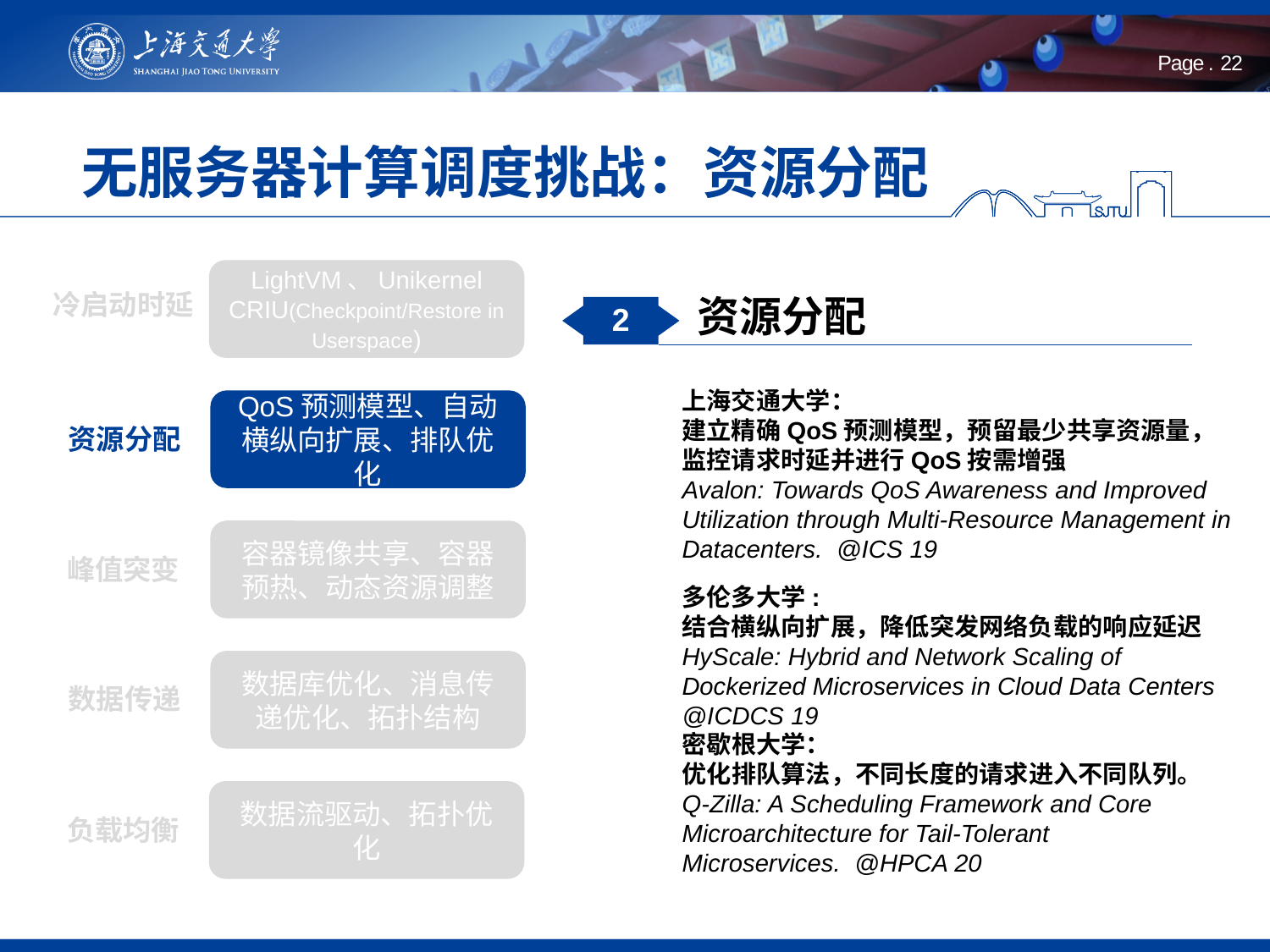

# 无服务器计算调度挑战：资源分配
LightVM、Unikernel
CRIU(Checkpoint/Restore in Userspace)
冷启动时延
资源分配
2

上海交通大学：
建立精确QoS预测模型，预留最少共享资源量，监控请求时延并进行QoS按需增强
Avalon: Towards QoS Awareness and Improved Utilization through Multi-Resource Management in Datacenters.  @ICS 19
QoS预测模型、自动横纵向扩展、排队优化
资源分配
容器镜像共享、容器预热、动态资源调整
峰值突变
多伦多大学:
结合横纵向扩展，降低突发网络负载的响应延迟
HyScale: Hybrid and Network Scaling of Dockerized Microservices in Cloud Data Centers  @ICDCS 19
数据库优化、消息传递优化、拓扑结构
数据传递
密歇根大学：
优化排队算法，不同长度的请求进入不同队列。
Q-Zilla: A Scheduling Framework and Core Microarchitecture for Tail-Tolerant Microservices.  @HPCA 20

数据流驱动、拓扑优化
负载均衡